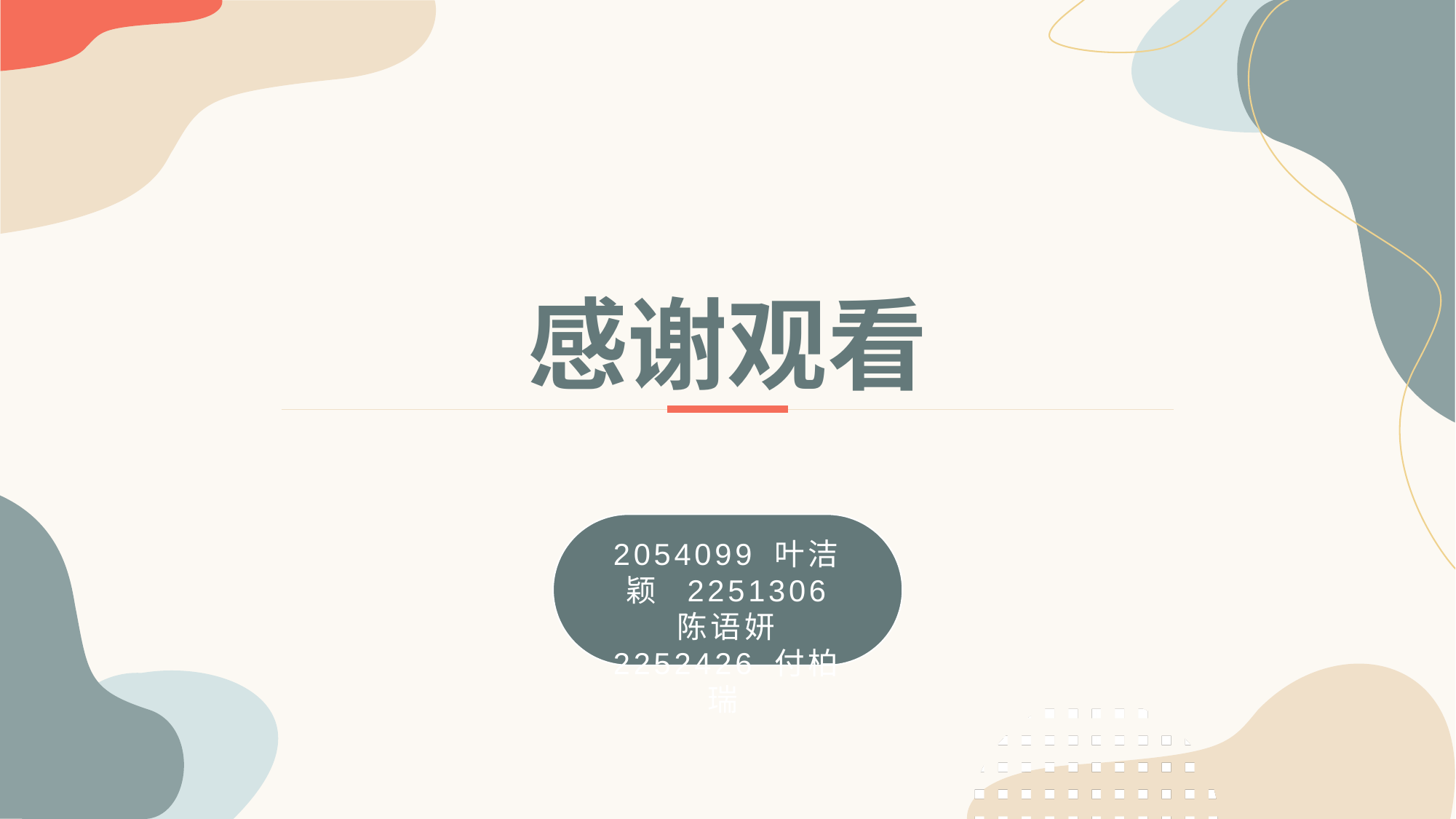

感谢观看

2054099 叶洁颖  2251306 陈语妍 2252426 付柏瑞